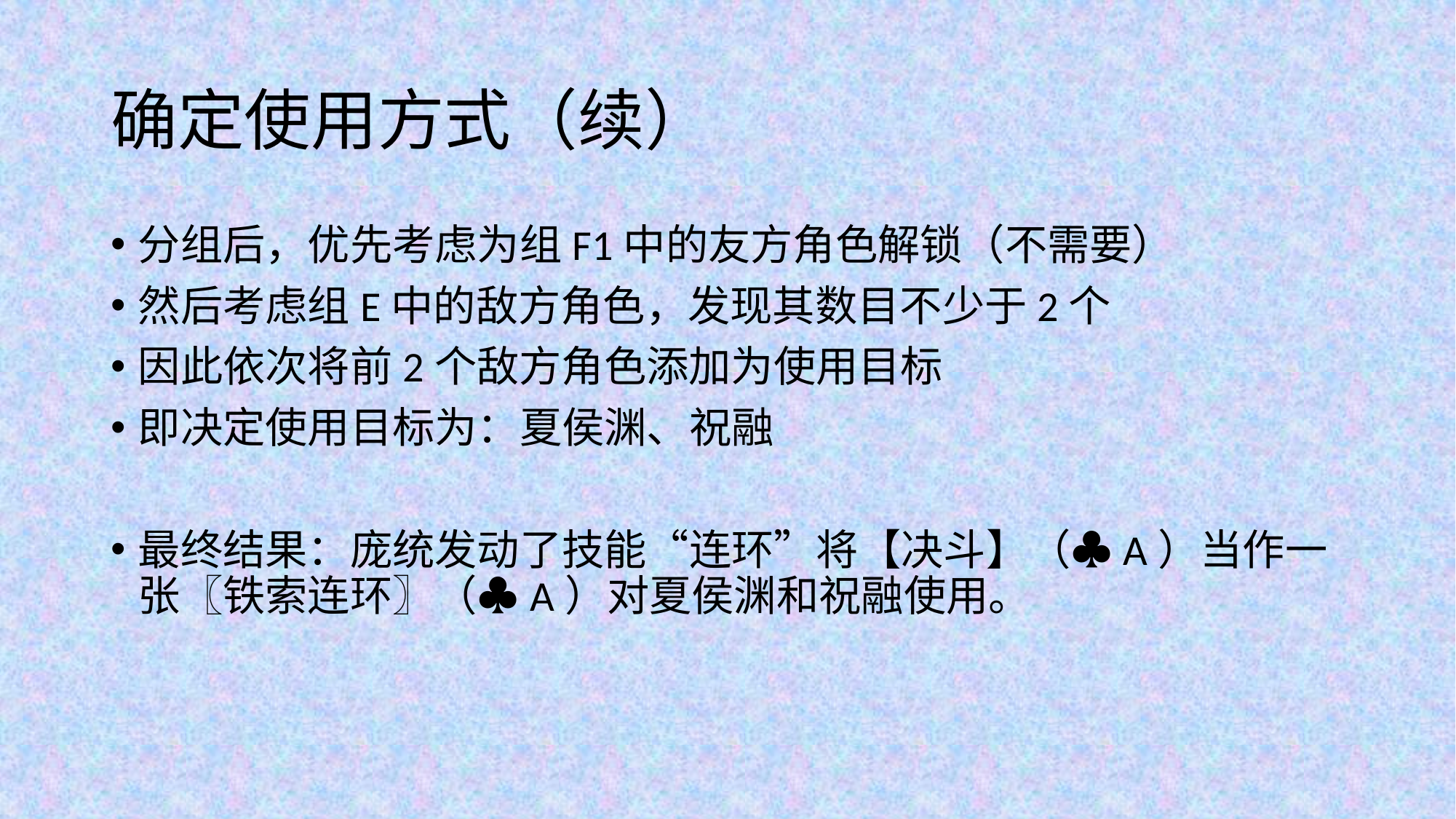

# 确定使用方式（续）
分组后，优先考虑为组F1中的友方角色解锁（不需要）
然后考虑组E中的敌方角色，发现其数目不少于2个
因此依次将前2个敌方角色添加为使用目标
即决定使用目标为：夏侯渊、祝融

最终结果：庞统发动了技能“连环”将【决斗】（♣A）当作一张〖铁索连环〗（♣A）对夏侯渊和祝融使用。